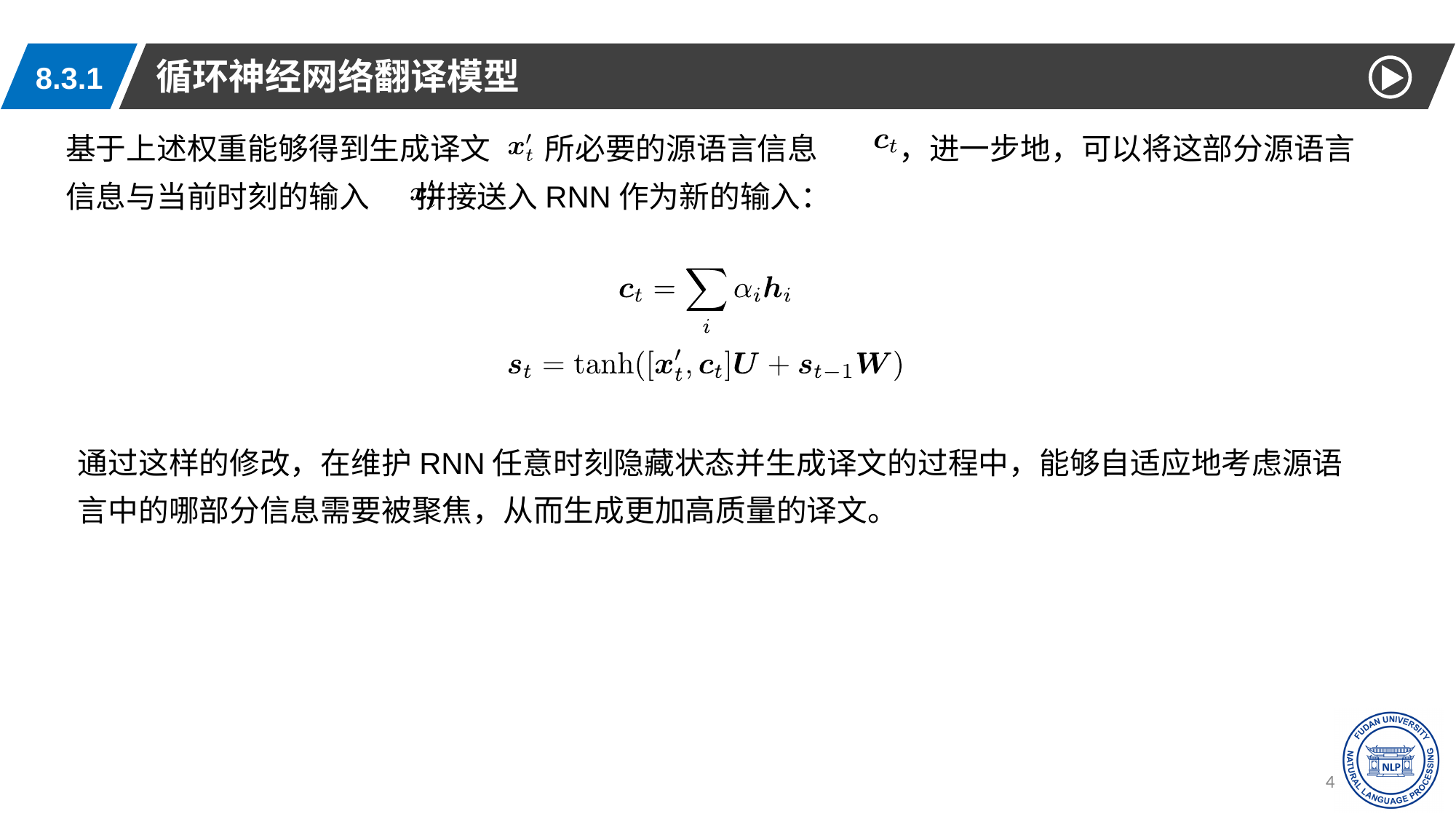

循环神经网络翻译模型
8.3.1

基于上述权重能够得到生成译文        所必要的源语言信息            ，进一步地，可以将这部分源语言信息与当前时刻的输入       拼接送入RNN作为新的输入：

通过这样的修改，在维护RNN任意时刻隐藏状态并生成译文的过程中，能够自适应地考虑源语言中的哪部分信息需要被聚焦，从而生成更加高质量的译文。
44